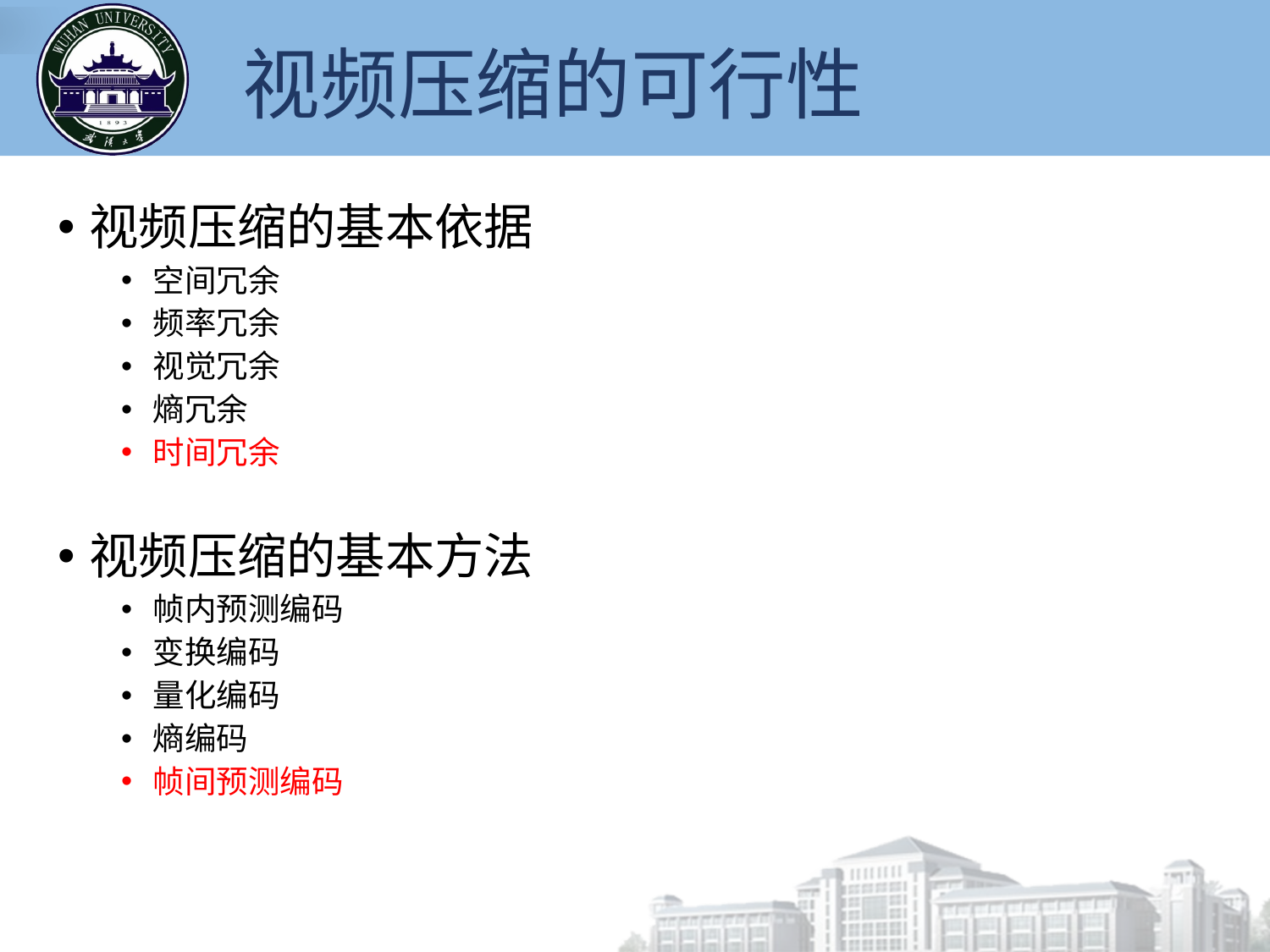

视频压缩的可行性
视频压缩的基本依据
空间冗余
频率冗余
视觉冗余
熵冗余
时间冗余

视频压缩的基本方法
帧内预测编码
变换编码
量化编码
熵编码
帧间预测编码